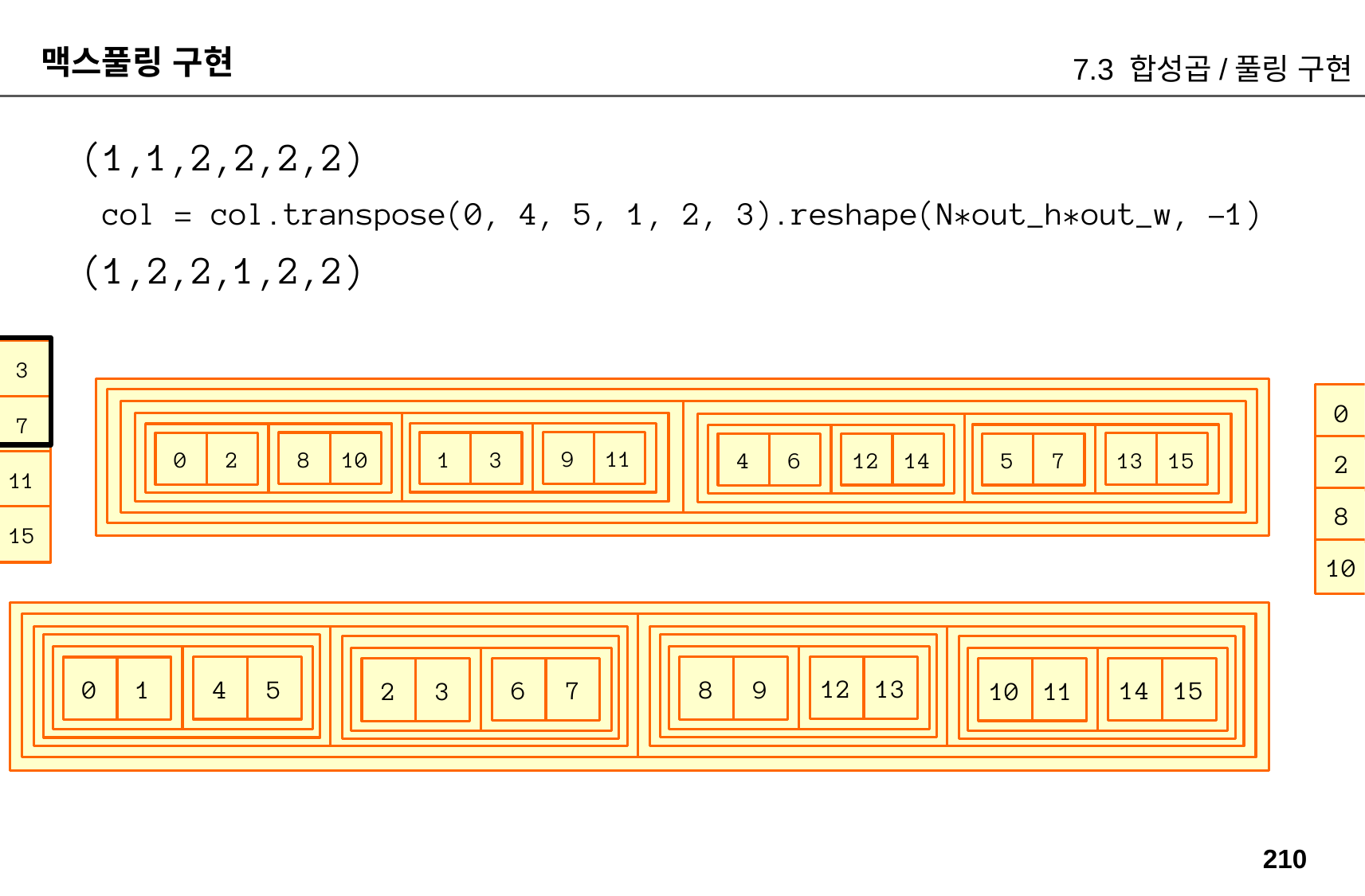

맥스풀링 구현
7.3 합성곱/풀링 구현
(1,1,2,2,2,2)
     col = col.transpose(0, 4, 5, 1, 2, 3).reshape(N*out_h*out_w, -1)
(1,2,2,1,2,2)

0
1
2
3

0
1
4
5

4
5
6
7

9
11
8
10
1
3
0
2
13
15
12
14
5
7
4
6
2
3
6
7
8
9
10
11
8
9
12
13
12
13
14
15
10
11
14
15

12
13
4
5
8
9
0
1
14
15
6
7
10
11
2
3